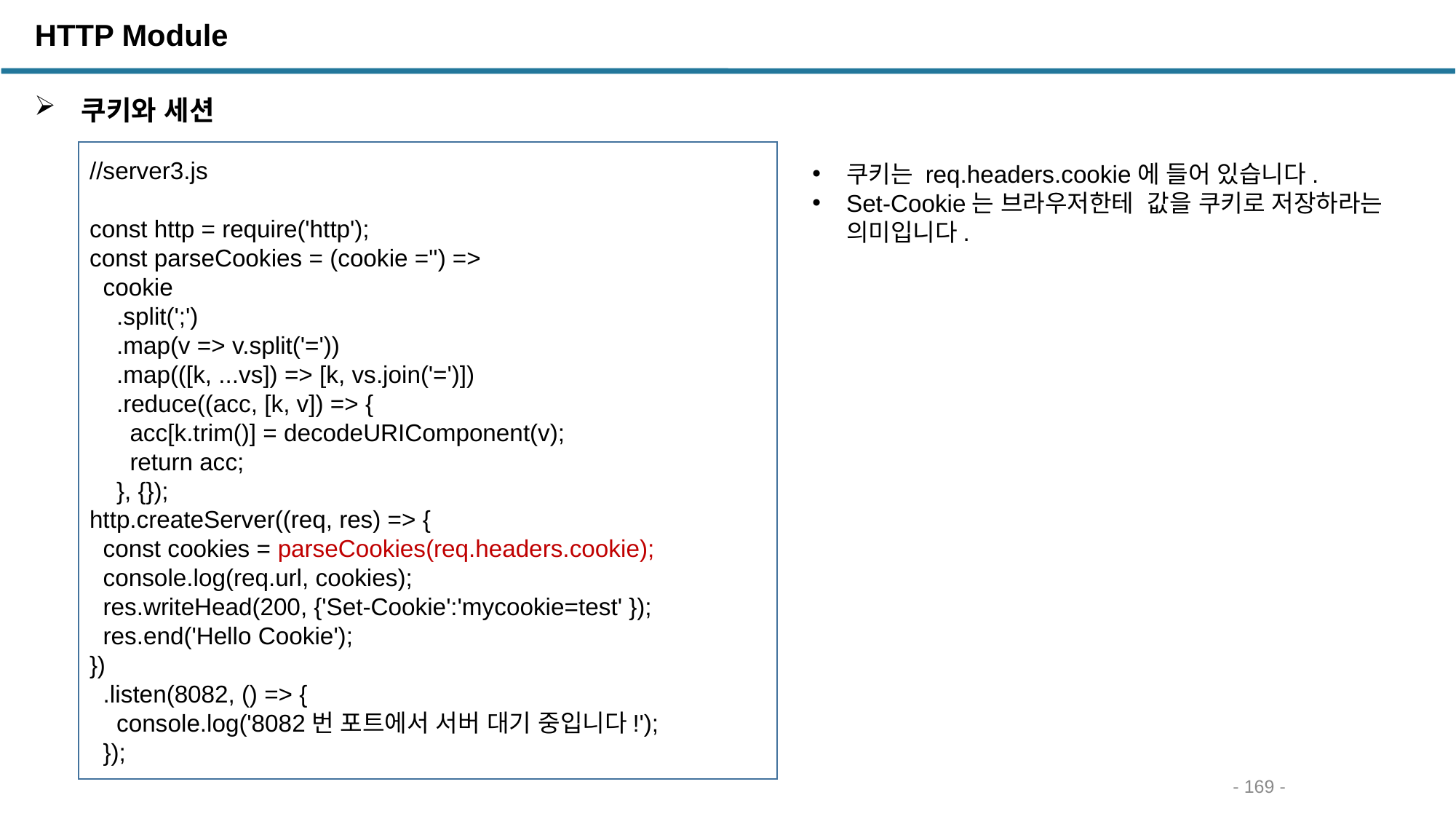

HTTP Module
 쿠키와 세션
//server3.js

const http = require('http');
const parseCookies = (cookie ='') =>
  cookie
    .split(';')
    .map(v => v.split('='))
    .map(([k, ...vs]) => [k, vs.join('=')])
    .reduce((acc, [k, v]) => {
      acc[k.trim()] = decodeURIComponent(v);
      return acc;
    }, {});
http.createServer((req, res) => {
  const cookies = parseCookies(req.headers.cookie);
  console.log(req.url, cookies);
  res.writeHead(200, {'Set-Cookie':'mycookie=test' });
  res.end('Hello Cookie');
})
  .listen(8082, () => {
    console.log('8082번 포트에서 서버 대기 중입니다!');
  });
쿠키는 req.headers.cookie에 들어 있습니다.
Set-Cookie는 브라우저한테  값을 쿠키로 저장하라는 의미입니다.
- 169 -